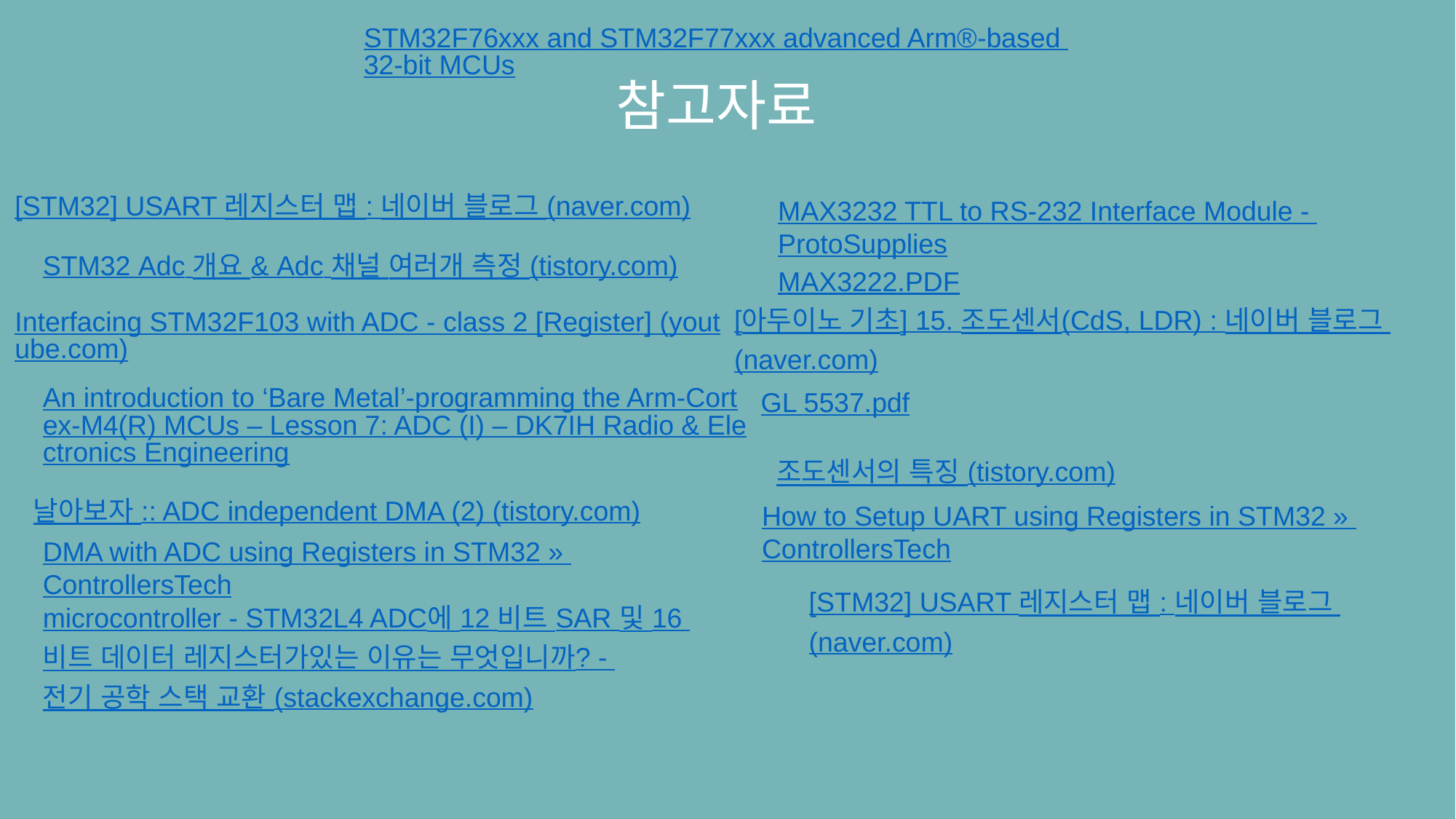

STM32F76xxx and STM32F77xxx advanced Arm®-based 32-bit MCUs
참고자료
[STM32] USART 레지스터 맵 : 네이버 블로그 (naver.com)
MAX3232 TTL to RS-232 Interface Module - ProtoSupplies
STM32 Adc 개요 & Adc 채널 여러개 측정 (tistory.com)
MAX3222.PDF
[아두이노 기초] 15. 조도센서(CdS, LDR) : 네이버 블로그 (naver.com)
Interfacing STM32F103 with ADC - class 2 [Register] (youtube.com)
An introduction to ‘Bare Metal’-programming the Arm-Cortex-M4(R) MCUs – Lesson 7: ADC (I) – DK7IH Radio & Electronics Engineering
GL 5537.pdf
조도센서의 특징 (tistory.com)
날아보자 :: ADC independent DMA (2) (tistory.com)
How to Setup UART using Registers in STM32 » ControllersTech
DMA with ADC using Registers in STM32 » ControllersTech
[STM32] USART 레지스터 맵 : 네이버 블로그 (naver.com)
microcontroller - STM32L4 ADC에 12 비트 SAR 및 16 비트 데이터 레지스터가있는 이유는 무엇입니까? - 전기 공학 스택 교환 (stackexchange.com)